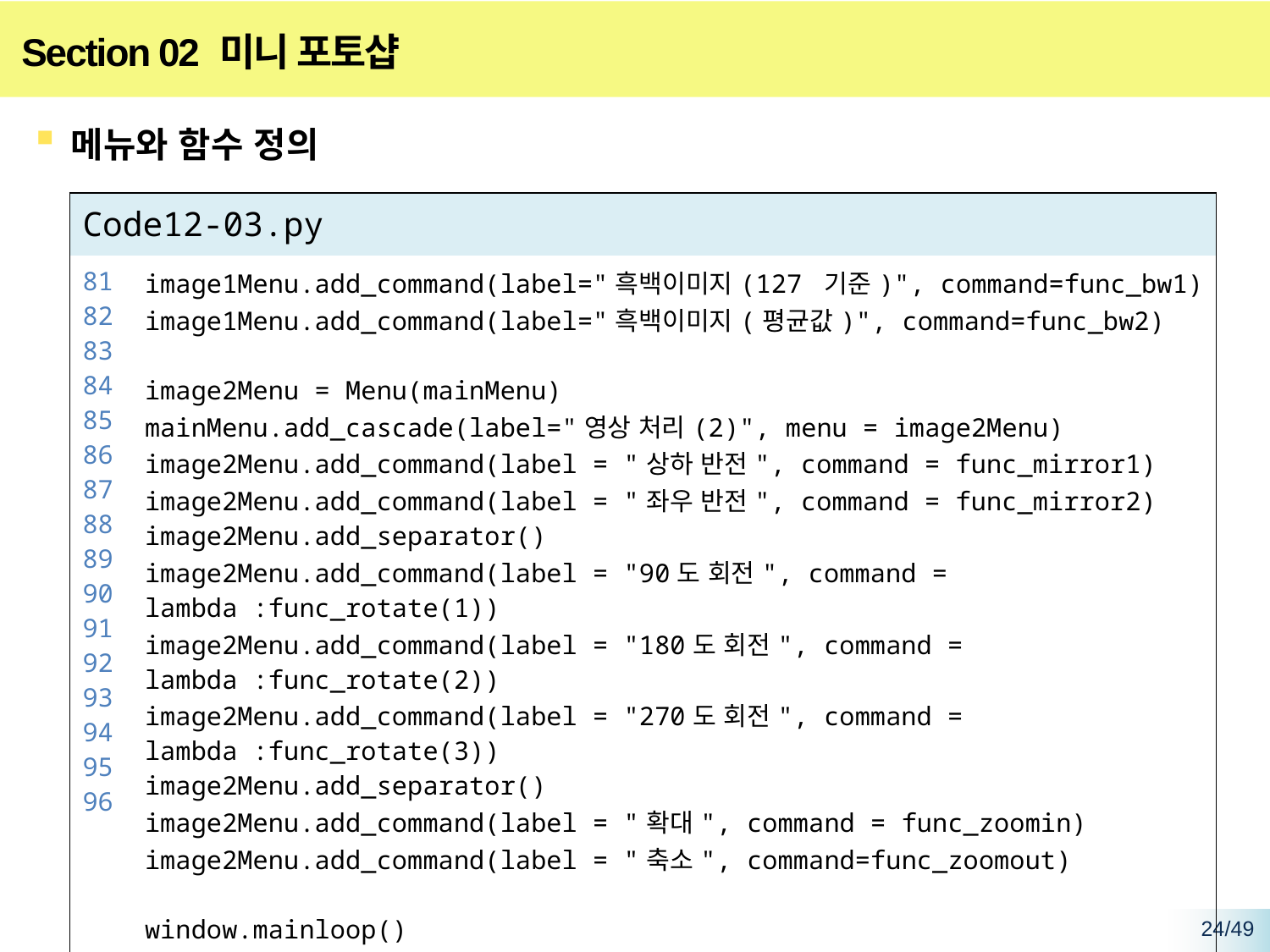

# Section 02 미니 포토샵
메뉴와 함수 정의
| Code12-03.py |  |
| --- | --- |
| 81 82 83 84 85 8687 88 89 90 91 92 93 94 95 96 | image1Menu.add\_command(label="흑백이미지(127 기준)", command=func\_bw1) image1Menu.add\_command(label="흑백이미지(평균값)", command=func\_bw2) image2Menu = Menu(mainMenu) mainMenu.add\_cascade(label="영상 처리(2)", menu = image2Menu) image2Menu.add\_command(label = "상하 반전", command = func\_mirror1) image2Menu.add\_command(label = "좌우 반전", command = func\_mirror2) image2Menu.add\_separator() image2Menu.add\_command(label = "90도 회전", command = lambda :func\_rotate(1)) image2Menu.add\_command(label = "180도 회전", command = lambda :func\_rotate(2)) image2Menu.add\_command(label = "270도 회전", command = lambda :func\_rotate(3)) image2Menu.add\_separator() image2Menu.add\_command(label = "확대", command = func\_zoomin) image2Menu.add\_command(label = "축소", command=func\_zoomout) window.mainloop() |